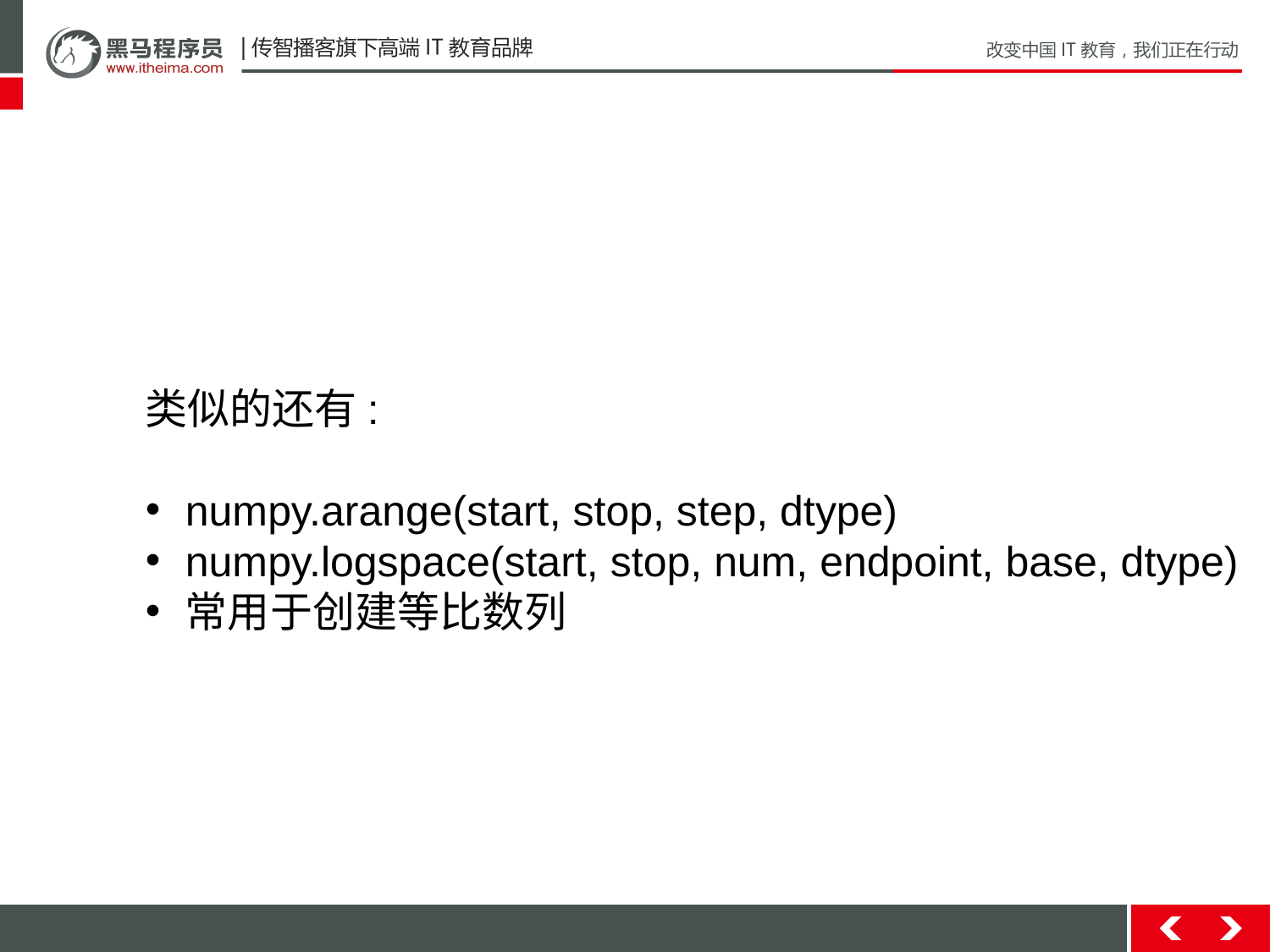

类似的还有:

numpy.arange(start, stop, step, dtype)
numpy.logspace(start, stop, num, endpoint, base, dtype)
常用于创建等比数列